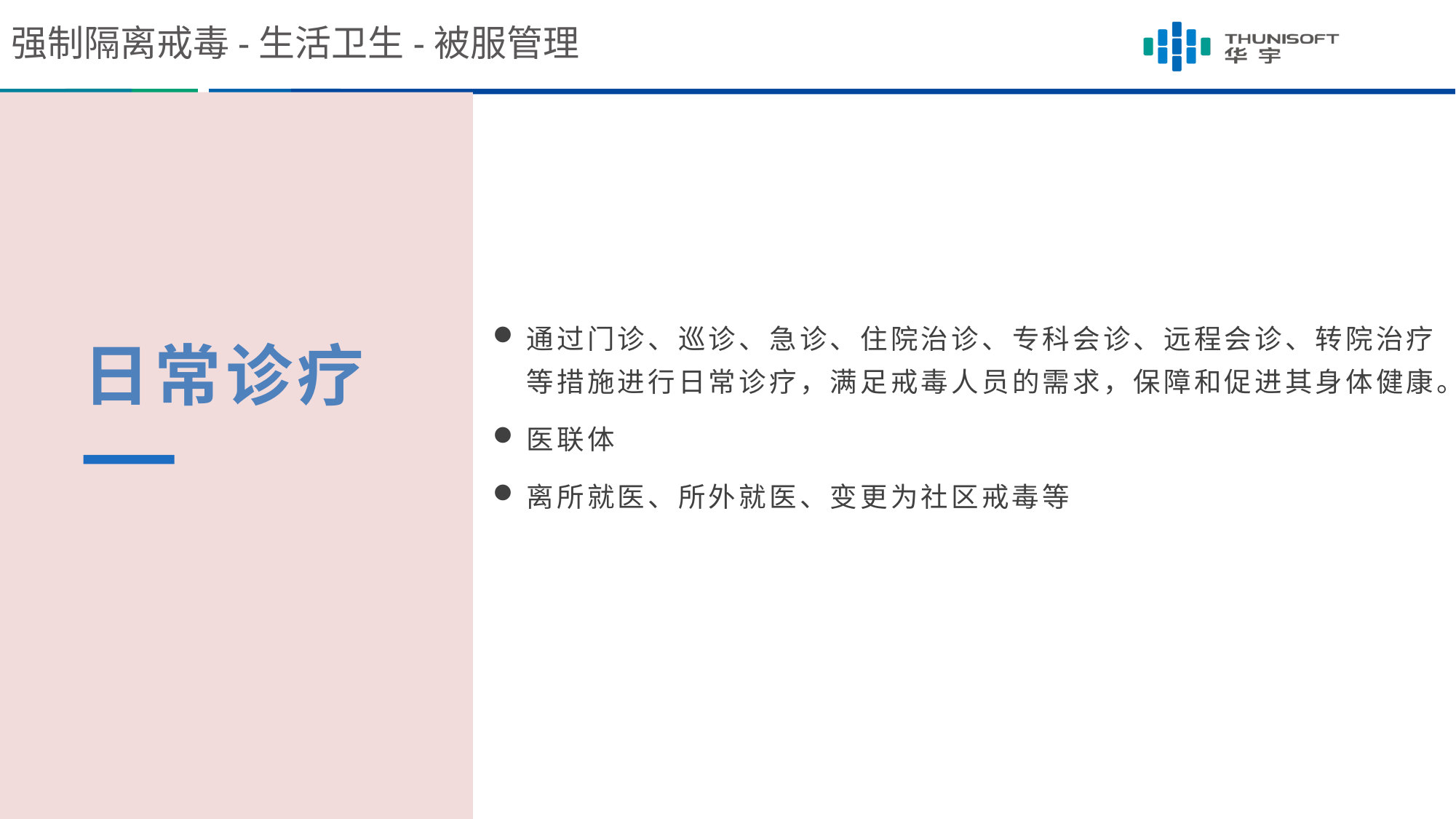

强制隔离戒毒-生活卫生-被服管理

通过门诊、巡诊、急诊、住院治诊、专科会诊、远程会诊、转院治疗等措施进行日常诊疗，满足戒毒人员的需求，保障和促进其身体健康。
医联体
离所就医、所外就医、变更为社区戒毒等
日常诊疗

84